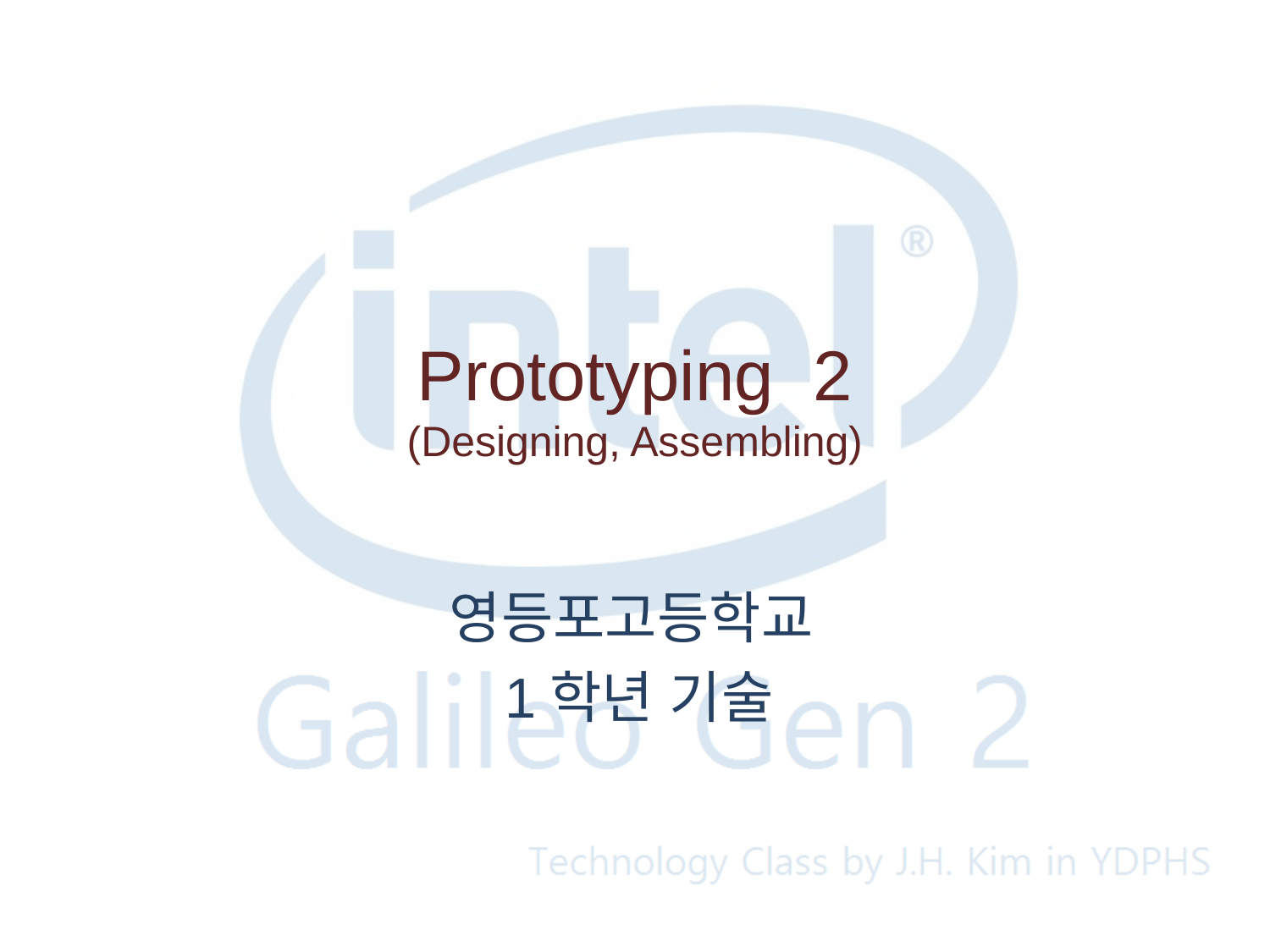

# Prototyping  2 (Designing, Assembling)
영등포고등학교
1학년 기술